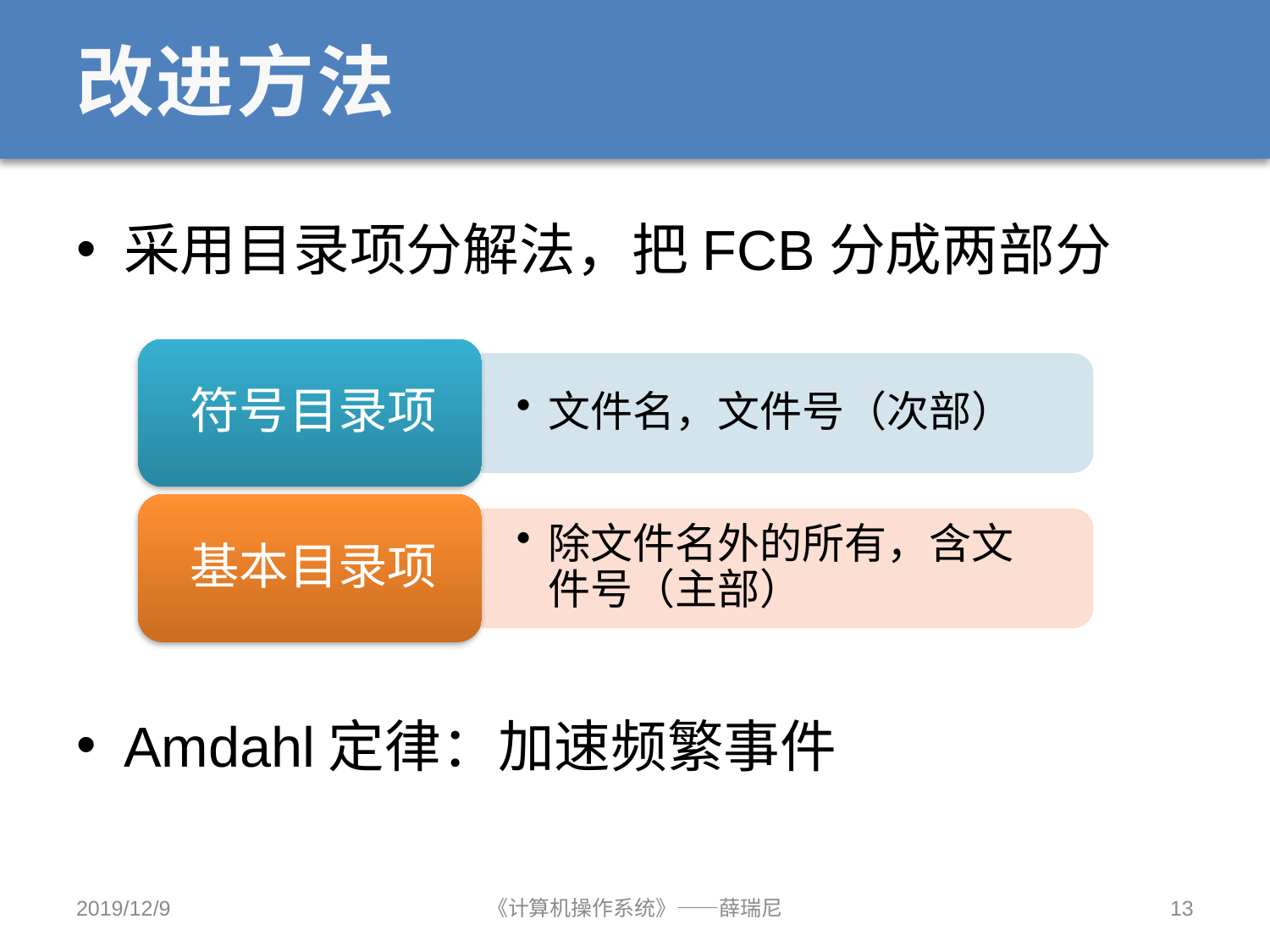

# 改进方法
采用目录项分解法，把FCB分成两部分

Amdahl定律：加速频繁事件

文件名，文件号（次部）
符号目录项
除文件名外的所有，含文件号（主部）
基本目录项
2019/12/9
《计算机操作系统》——薛瑞尼
13